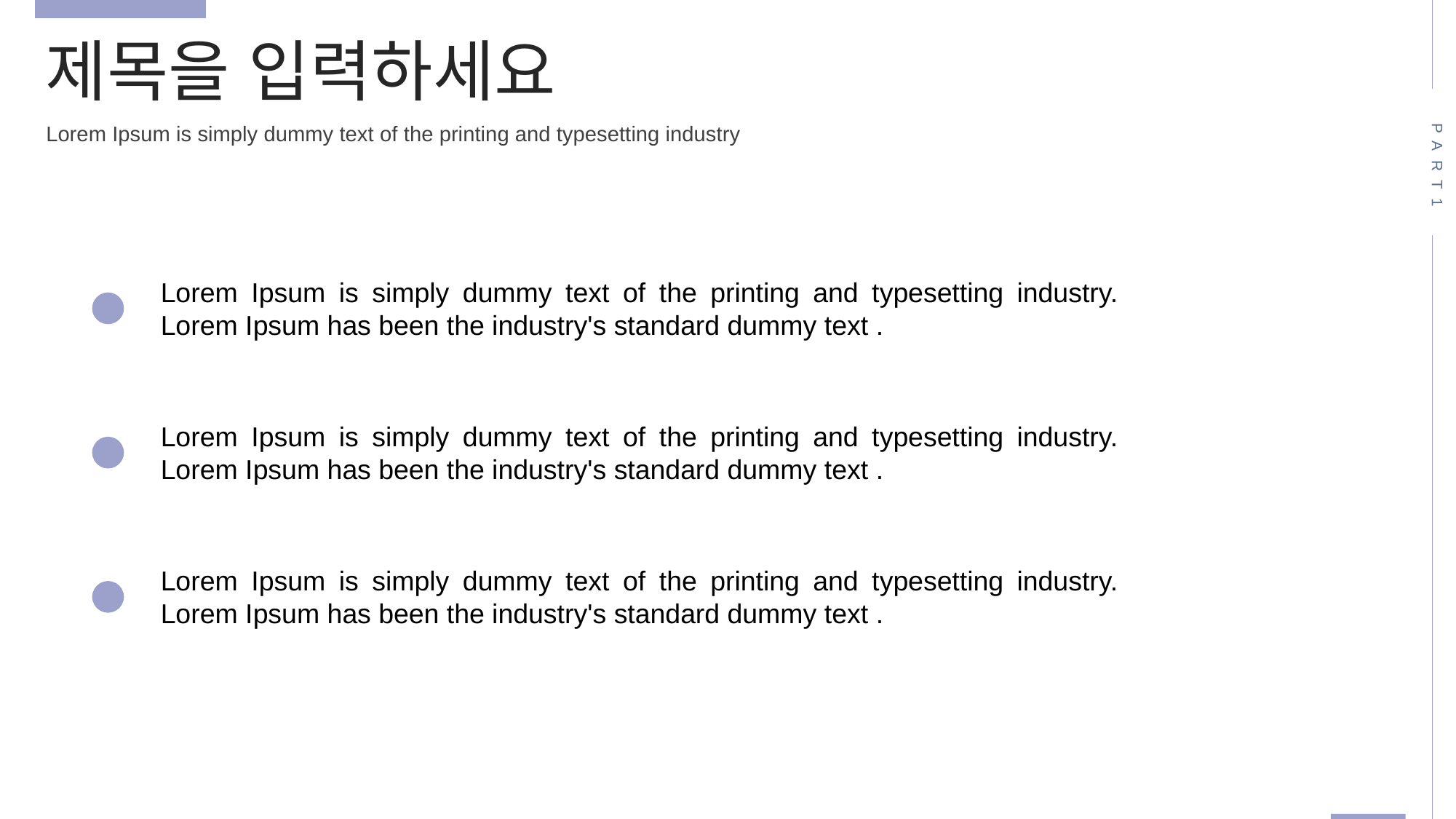

제목을 입력하세요
PART1
Lorem Ipsum is simply dummy text of the printing and typesetting industry
Lorem Ipsum is simply dummy text of the printing and typesetting industry. Lorem Ipsum has been the industry's standard dummy text .

Lorem Ipsum is simply dummy text of the printing and typesetting industry. Lorem Ipsum has been the industry's standard dummy text .
Lorem Ipsum is simply dummy text of the printing and typesetting industry. Lorem Ipsum has been the industry's standard dummy text .